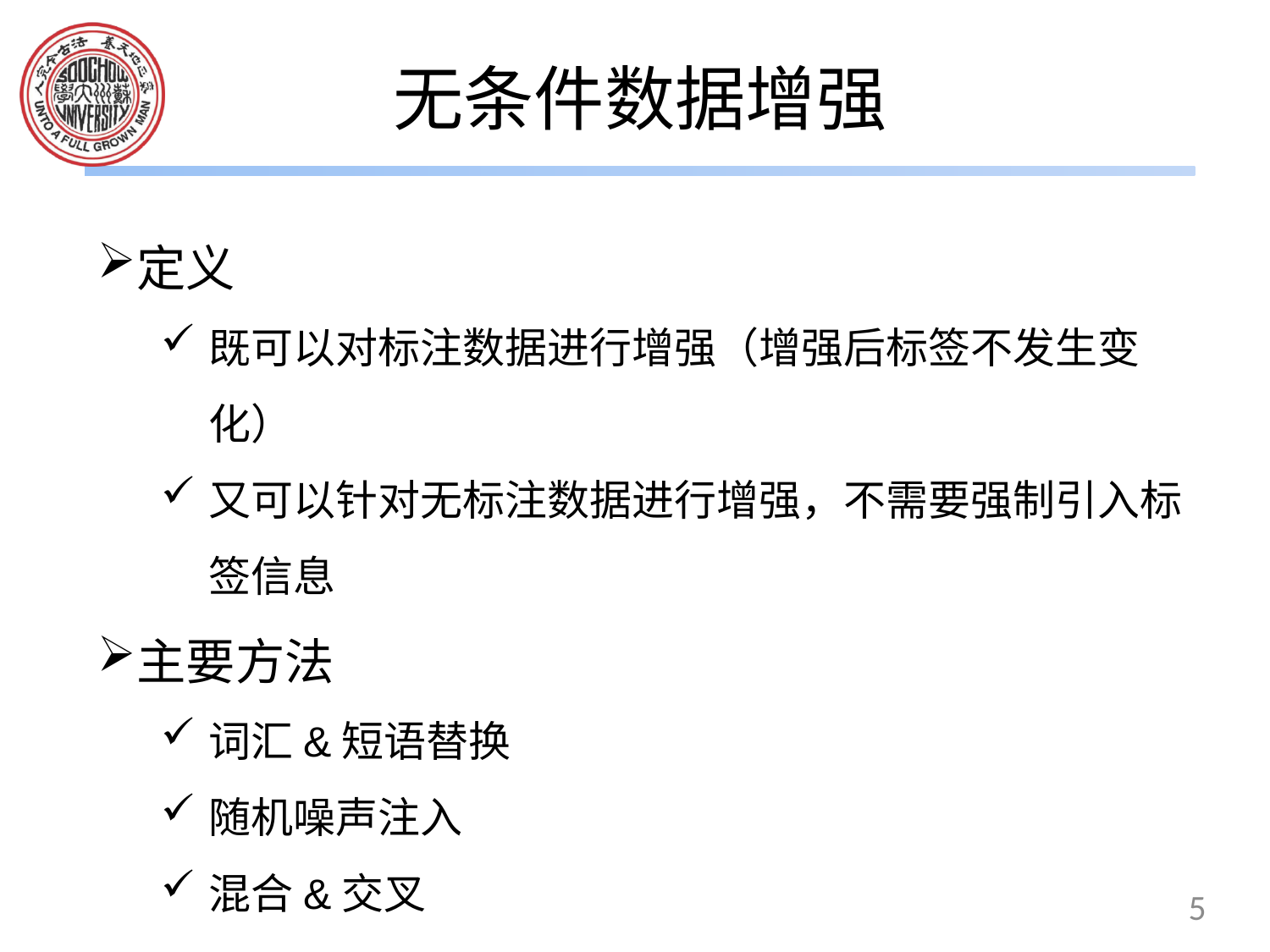

# 无条件数据增强
定义
既可以对标注数据进行增强（增强后标签不发生变化）
又可以针对无标注数据进行增强，不需要强制引入标签信息
主要方法
词汇&短语替换
随机噪声注入
混合&交叉
5